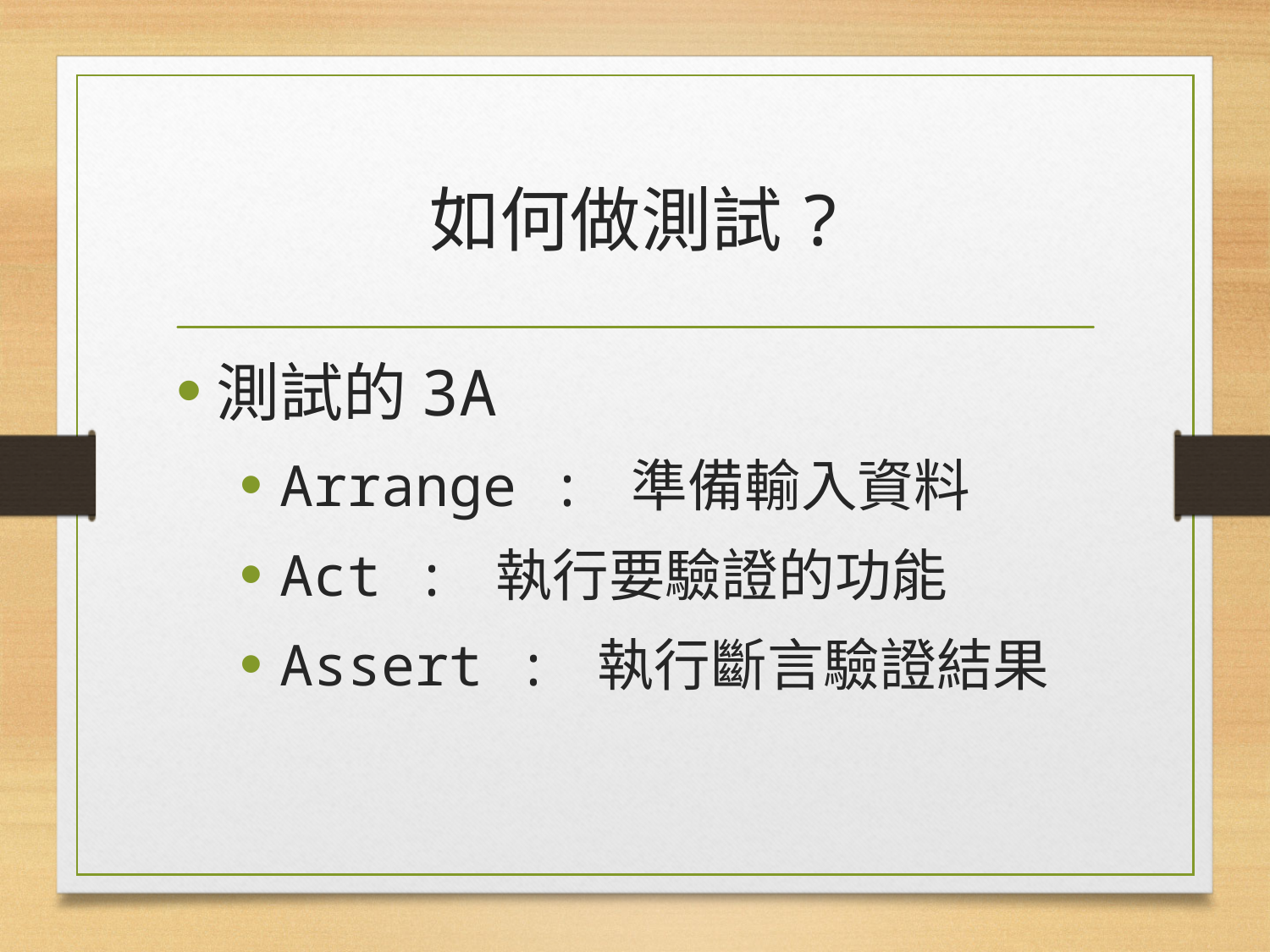

# 如何做測試?
測試的3A
Arrange : 準備輸入資料
Act : 執行要驗證的功能
Assert : 執行斷言驗證結果